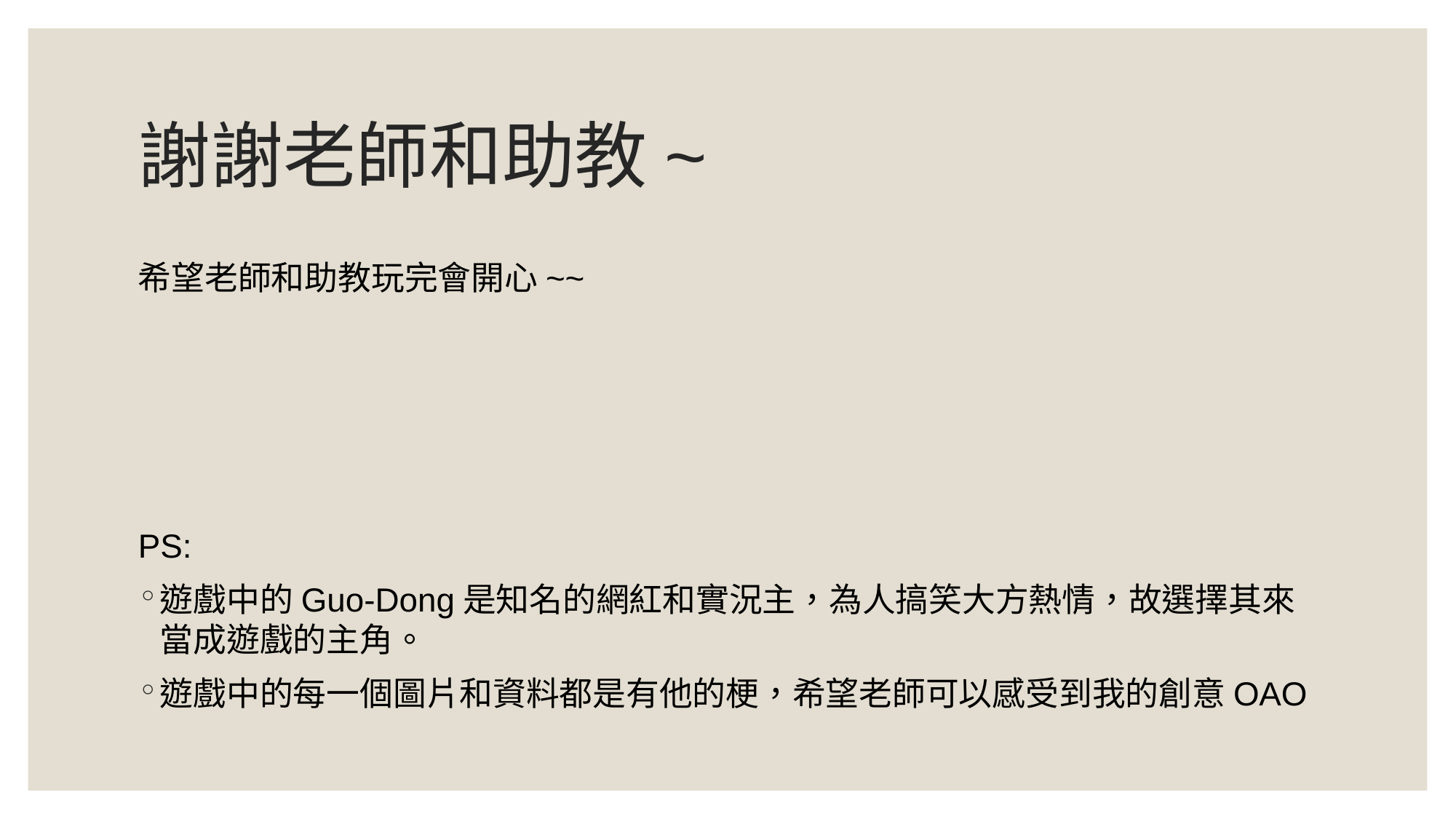

# 謝謝老師和助教~
希望老師和助教玩完會開心~~

PS:
遊戲中的Guo-Dong是知名的網紅和實況主，為人搞笑大方熱情，故選擇其來當成遊戲的主角。
遊戲中的每一個圖片和資料都是有他的梗，希望老師可以感受到我的創意OAO